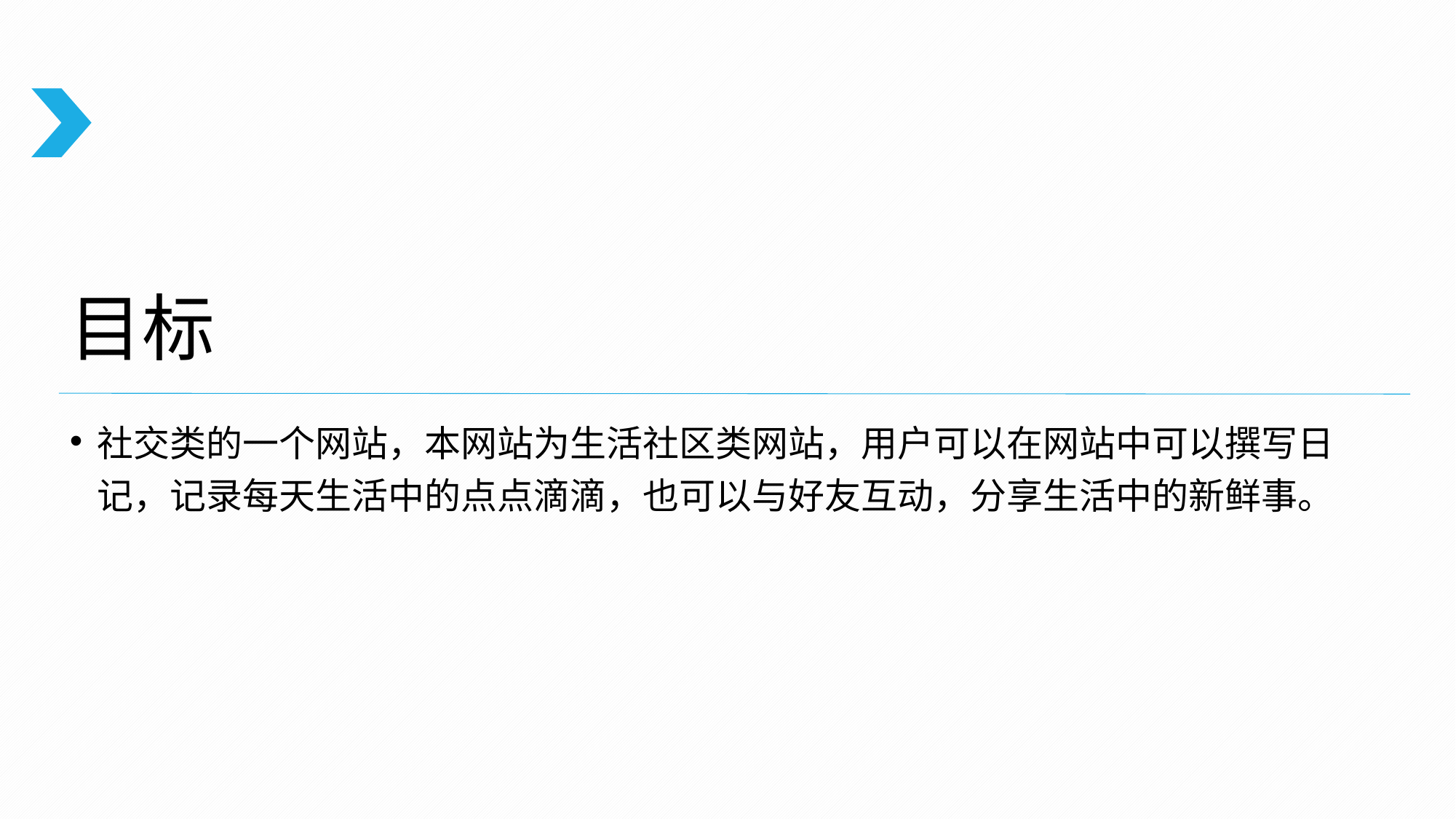

目标
社交类的一个网站，本网站为生活社区类网站，用户可以在网站中可以撰写日记，记录每天生活中的点点滴滴，也可以与好友互动，分享生活中的新鲜事。